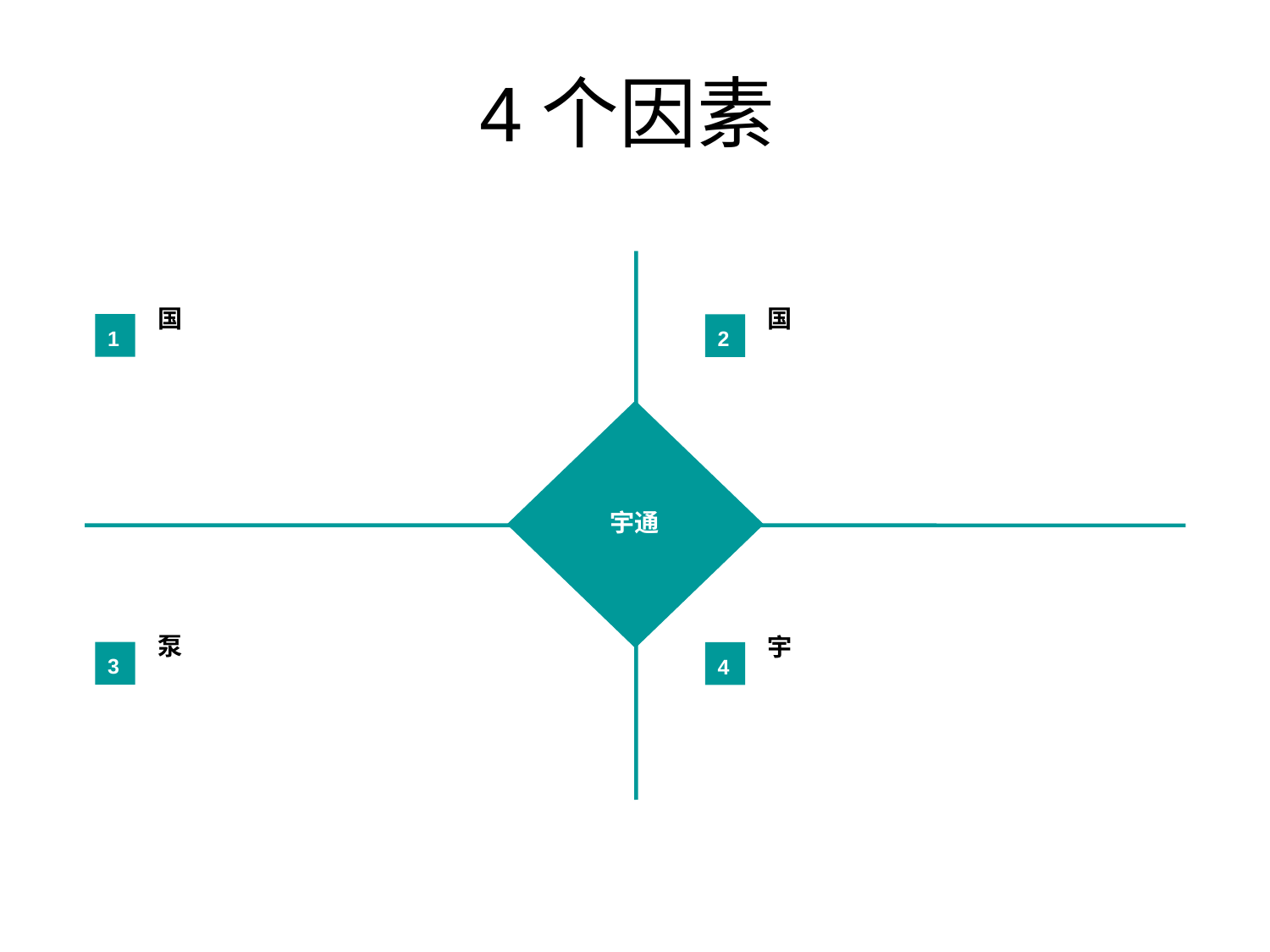

4个因素

国
国
1
2
宇通
泵
宇
3
4